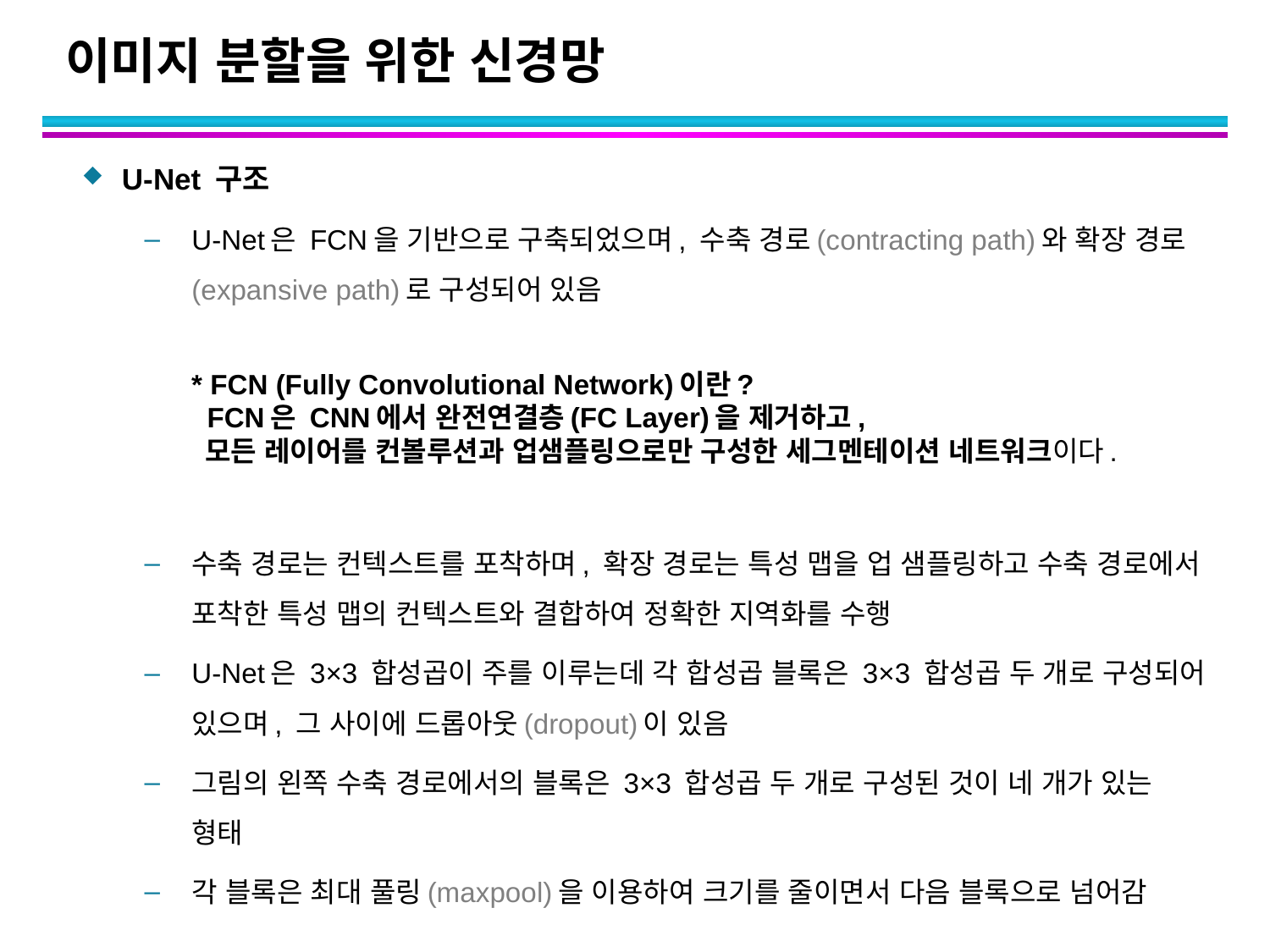

# 이미지 분할을 위한 신경망
U-Net 구조
U-Net은 FCN을 기반으로 구축되었으며, 수축 경로(contracting path)와 확장 경로(expansive path)로 구성되어 있음

              * FCN (Fully Convolutional Network)이란?
                FCN은 CNN에서 완전연결층(FC Layer)을 제거하고,
               모든 레이어를 컨볼루션과 업샘플링으로만 구성한 세그멘테이션 네트워크이다.

수축 경로는 컨텍스트를 포착하며, 확장 경로는 특성 맵을 업 샘플링하고 수축 경로에서 포착한 특성 맵의 컨텍스트와 결합하여 정확한 지역화를 수행
U-Net은 3×3 합성곱이 주를 이루는데 각 합성곱 블록은 3×3 합성곱 두 개로 구성되어 있으며, 그 사이에 드롭아웃(dropout)이 있음
그림의 왼쪽 수축 경로에서의 블록은 3×3 합성곱 두 개로 구성된 것이 네 개가 있는 형태
각 블록은 최대 풀링(maxpool)을 이용하여 크기를 줄이면서 다음 블록으로 넘어감